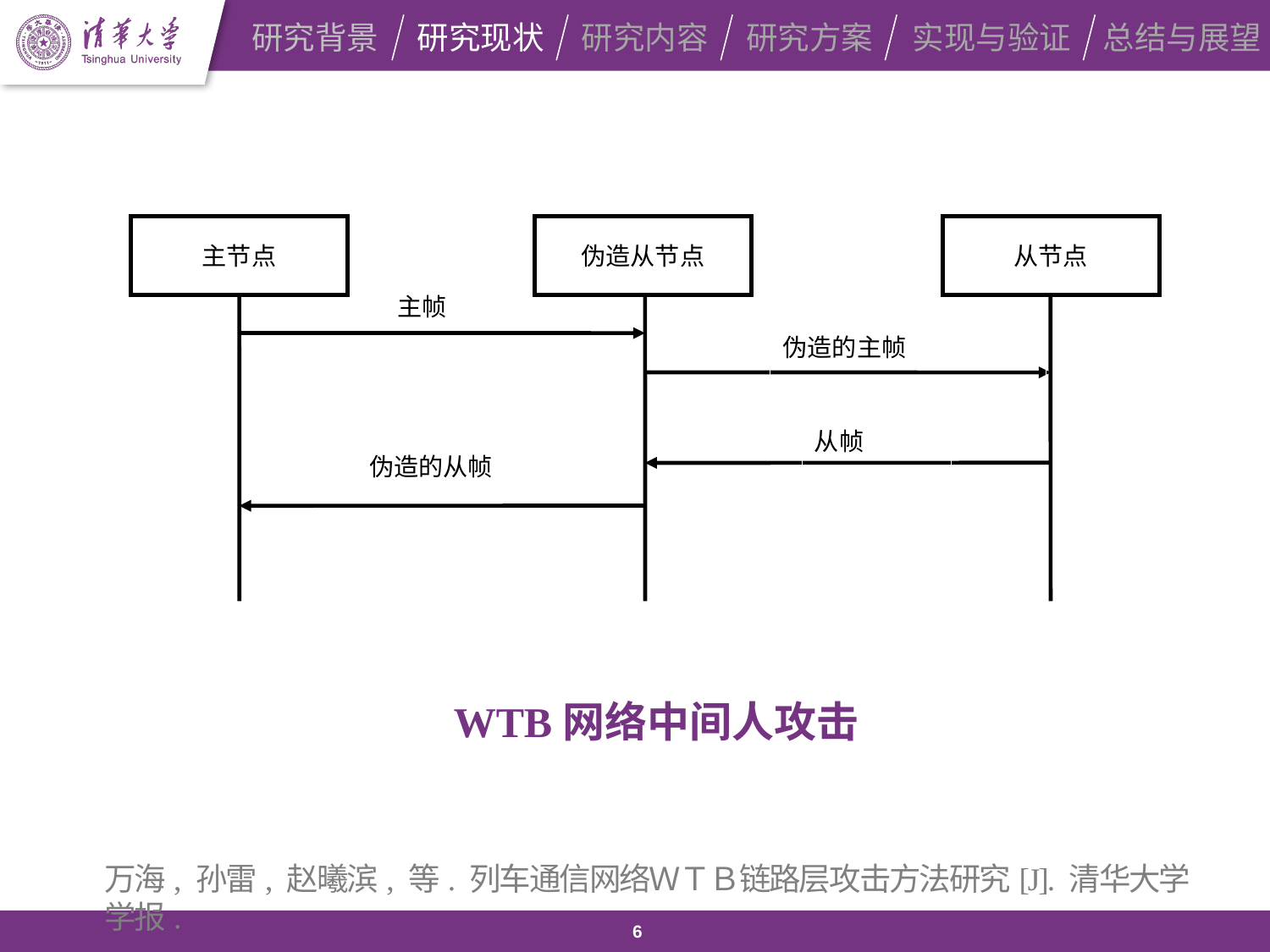

研究背景
研究现状
研究内容
研究方案
实现与验证
总结与展望

主节点
伪造从节点
从节点
主帧

伪造的主帧

从帧
伪造的从帧

WTB网络中间人攻击
万海, 孙雷, 赵曦滨, 等. 列车通信网络ＷＴＢ链路层攻击方法研究[J]. 清华大学学报.